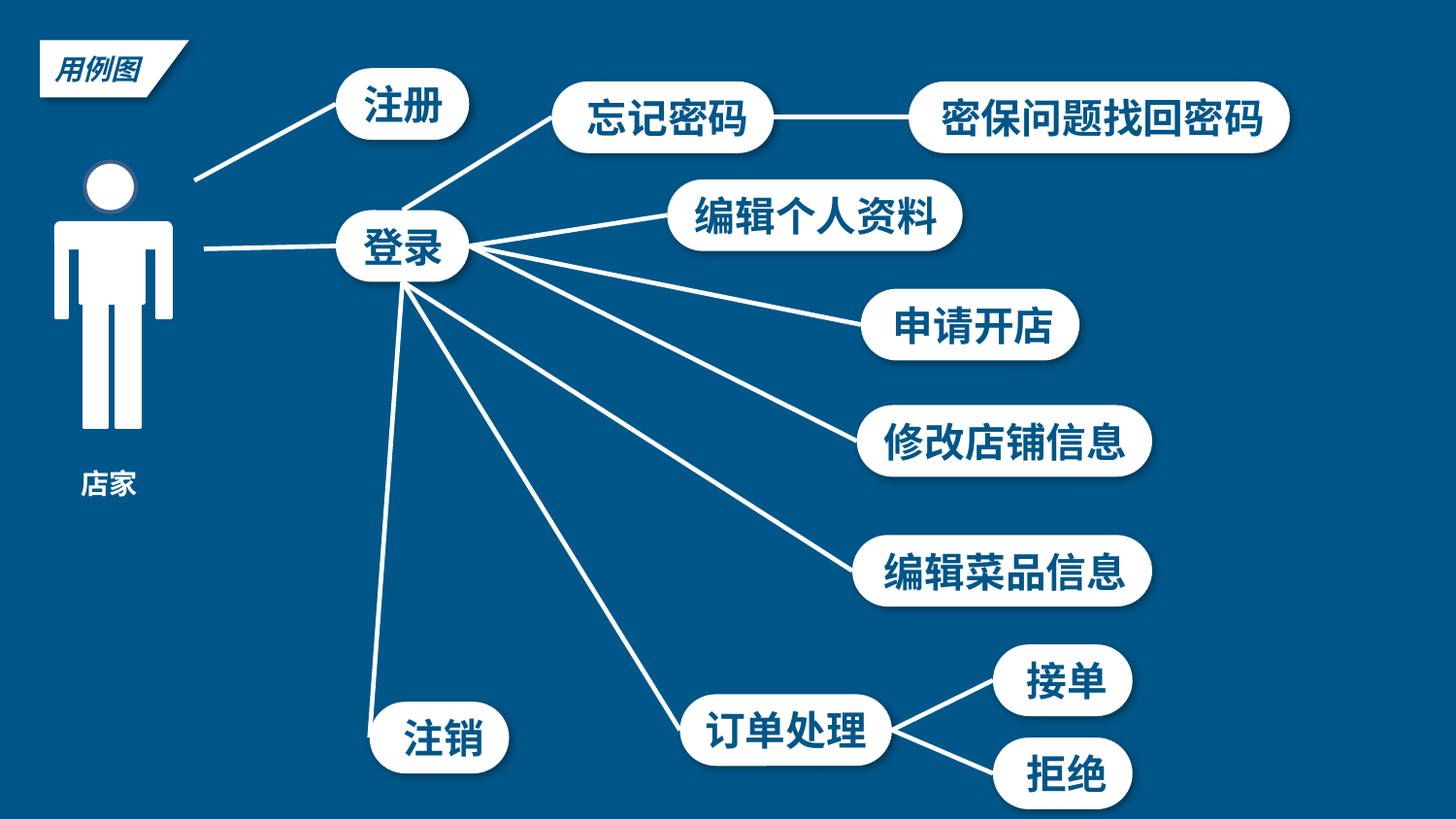

用例图
注册
忘记密码
密保问题找回密码

编辑个人资料
登录

申请开店

修改店铺信息
店家
编辑菜品信息
接单
订单处理
注销
拒绝